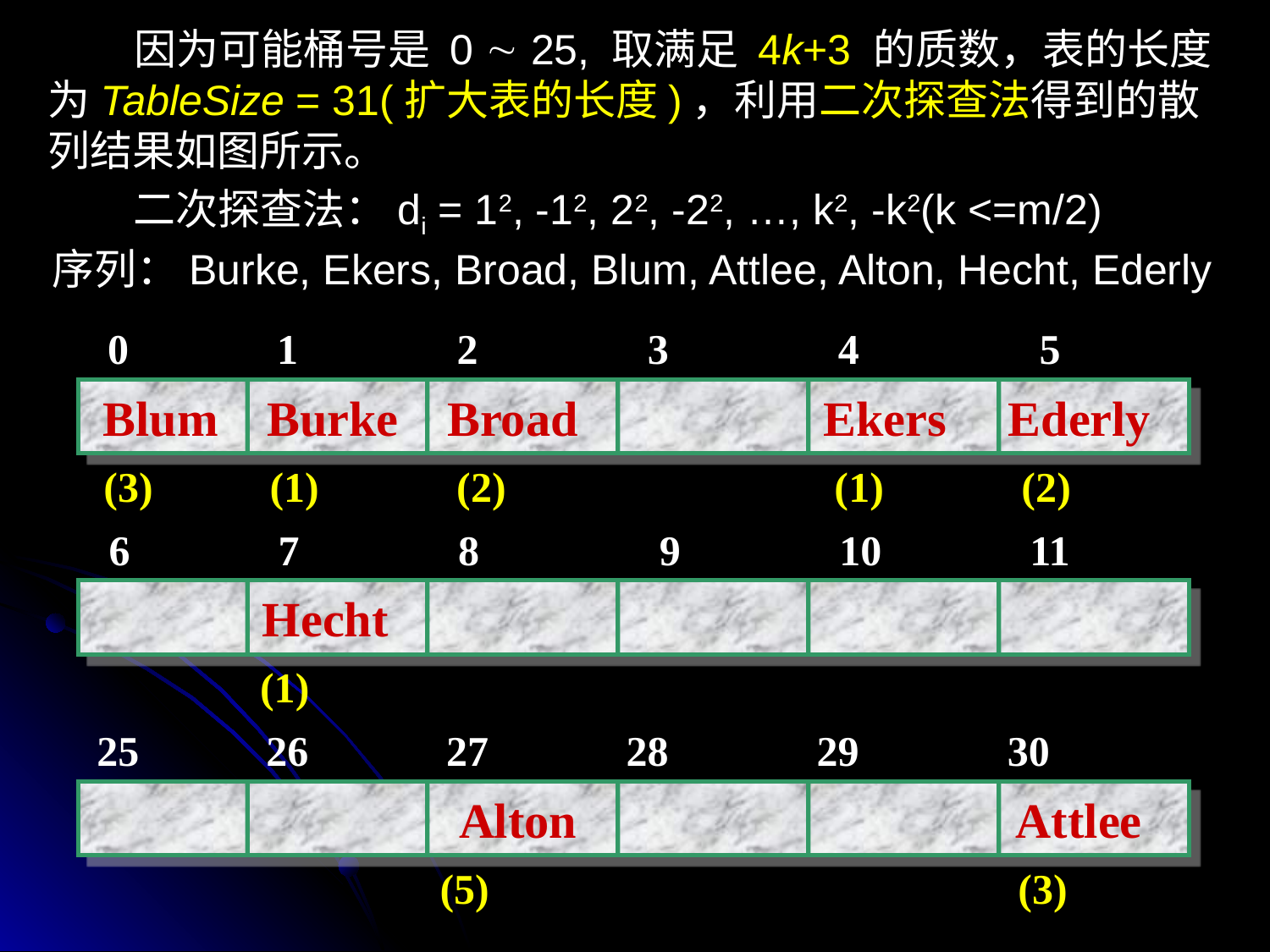

因为可能桶号是 0 ∼ 25, 取满足 4k+3 的质数，表的长度为TableSize = 31(扩大表的长度)，利用二次探查法得到的散列结果如图所示。
二次探查法：di = 12, -12, 22, -22, …, k2, -k2(k <=m/2)
序列：Burke, Ekers, Broad, Blum, Attlee, Alton, Hecht, Ederly
0              1               2                3                4                 5
 Blum    Burke    Broad                    Ekers     Ederly

(3)           (1)             (2)                               (1)             (2)
6              7               8                 9               10              11
              Hecht

(1)
25            26             27             28              29              30
                              Alton                                    Attlee

(5)                                                  (3)